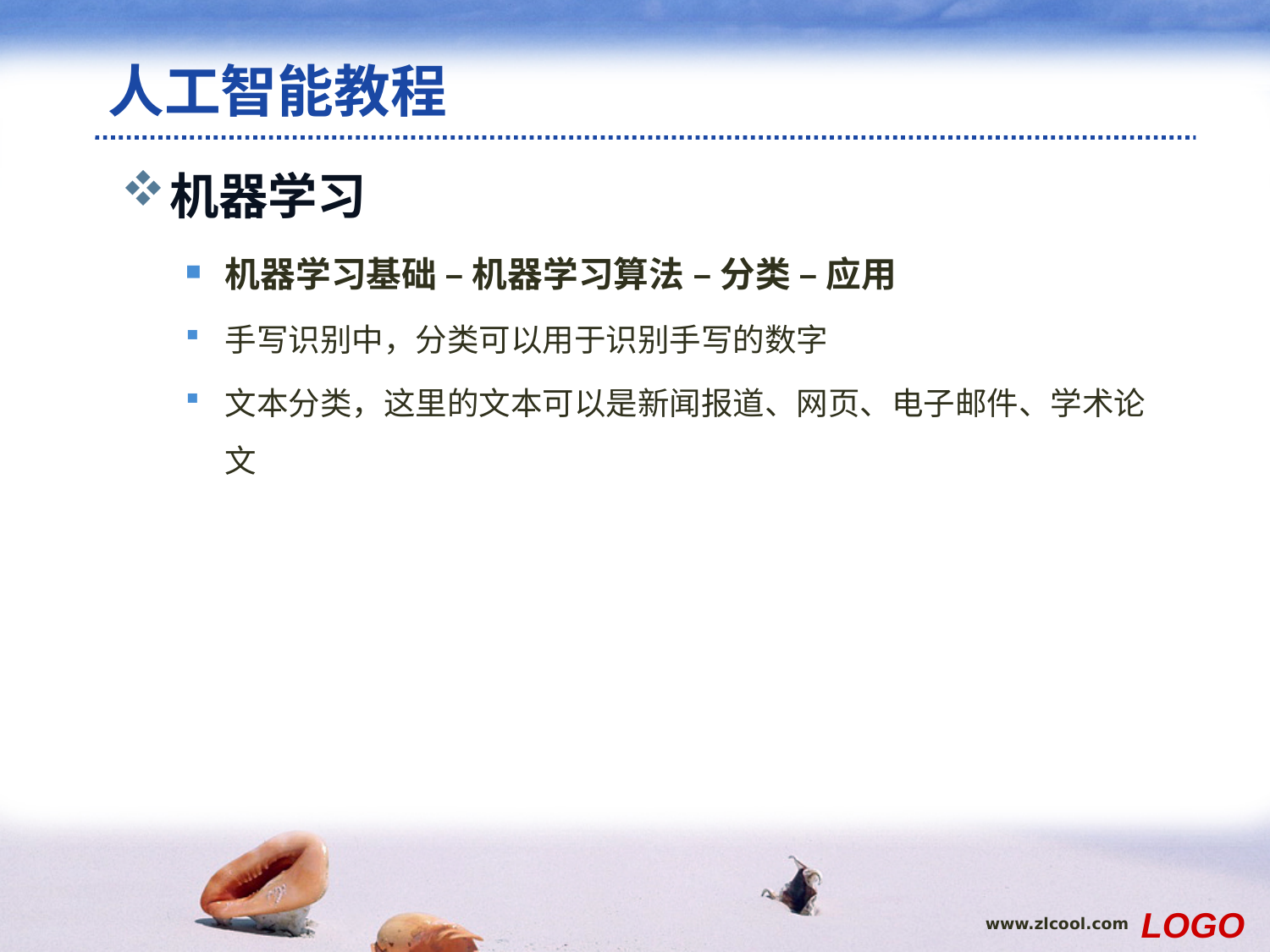

# 人工智能教程
机器学习
机器学习基础 – 机器学习算法 – 分类 – 应用
手写识别中，分类可以用于识别手写的数字
文本分类，这里的文本可以是新闻报道、网页、电子邮件、学术论文

LOGO
www.zlcool.com